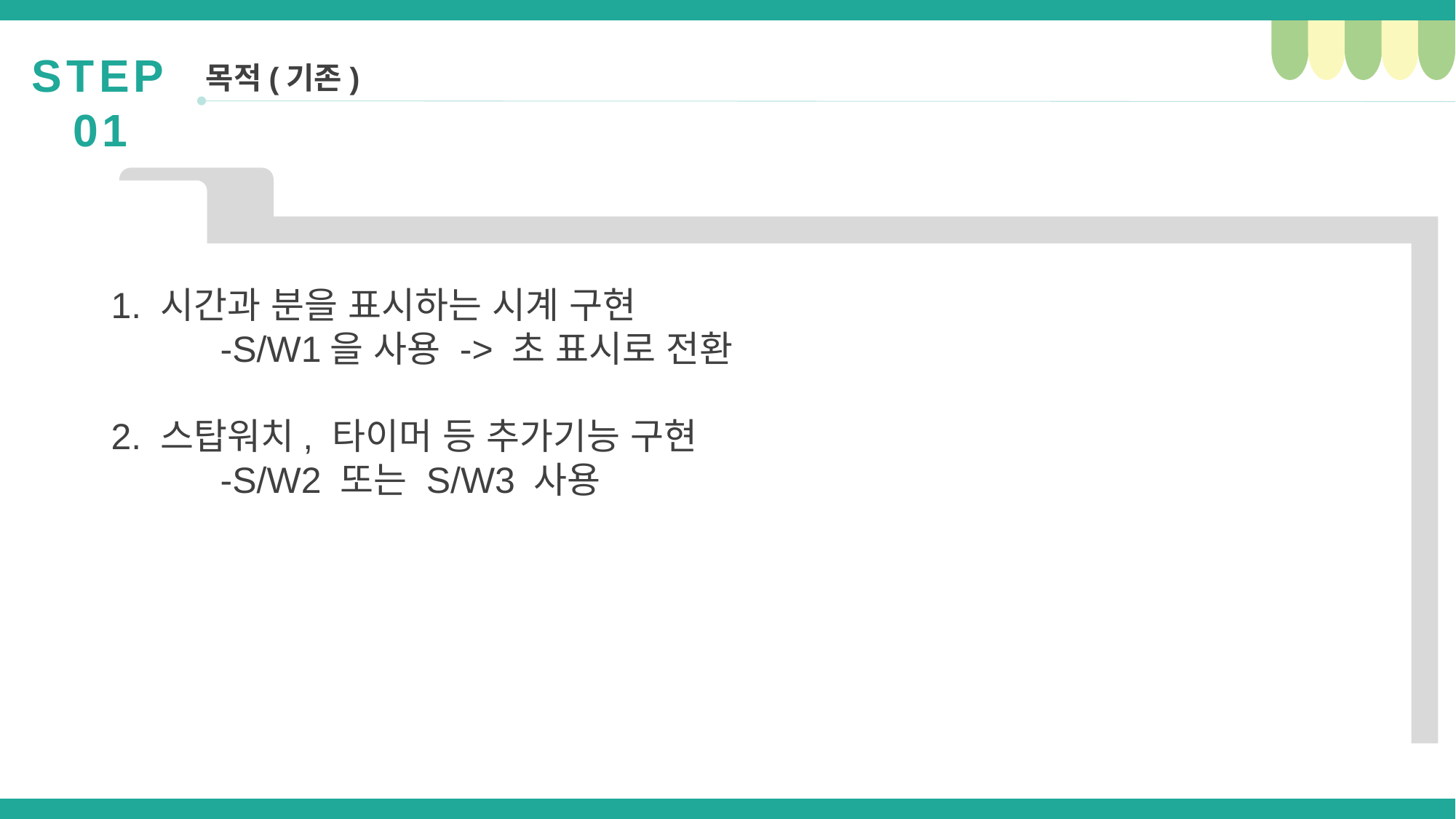

STEP 01
목적(기존)

1. 시간과 분을 표시하는 시계 구현
	-S/W1을 사용 -> 초 표시로 전환

2. 스탑워치, 타이머 등 추가기능 구현
	-S/W2 또는 S/W3 사용